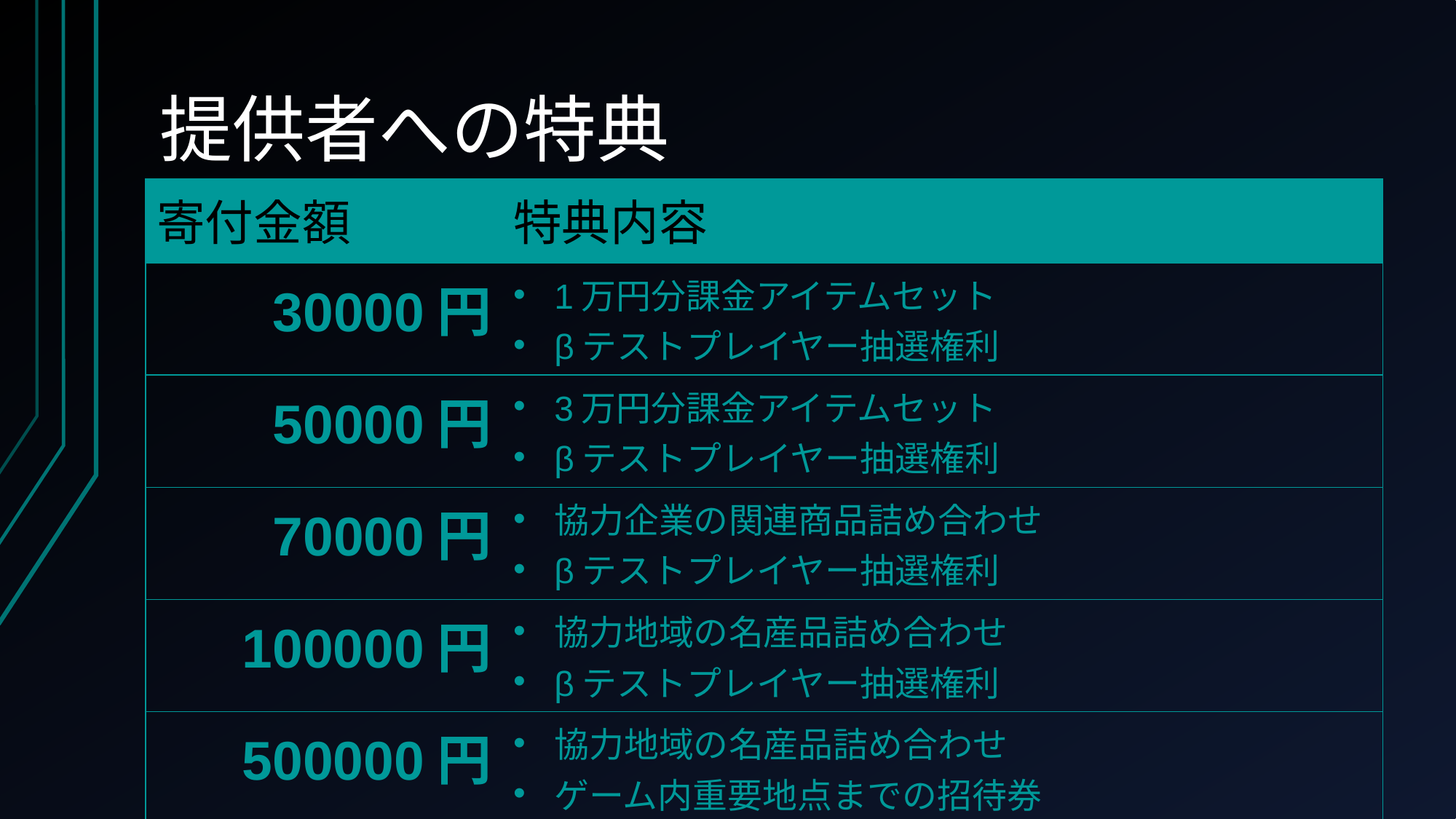

# 提供者への特典
| 寄付金額 | 特典内容 |
| --- | --- |
| 30000円 | 1万円分課金アイテムセット βテストプレイヤー抽選権利 |
| 50000円 | 3万円分課金アイテムセット βテストプレイヤー抽選権利 |
| 70000円 | 協力企業の関連商品詰め合わせ βテストプレイヤー抽選権利 |
| 100000円 | 協力地域の名産品詰め合わせ βテストプレイヤー抽選権利 |
| 500000円 | 協力地域の名産品詰め合わせ ゲーム内重要地点までの招待券 βテストプレイヤー権 |